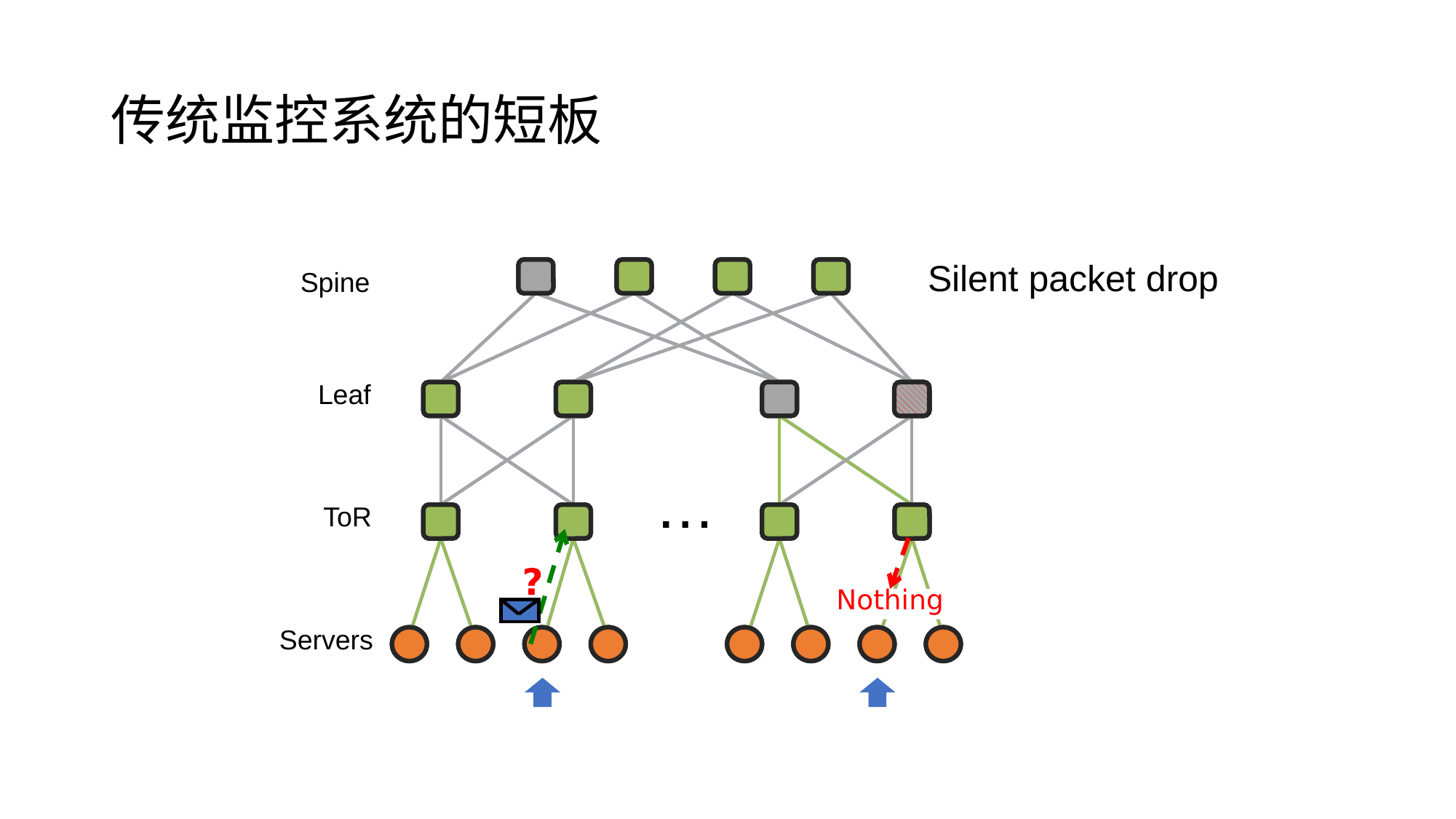

# 传统监控系统的短板
Silent packet drop
Spine

Leaf

ToR
…
Servers

…

Nothing
?